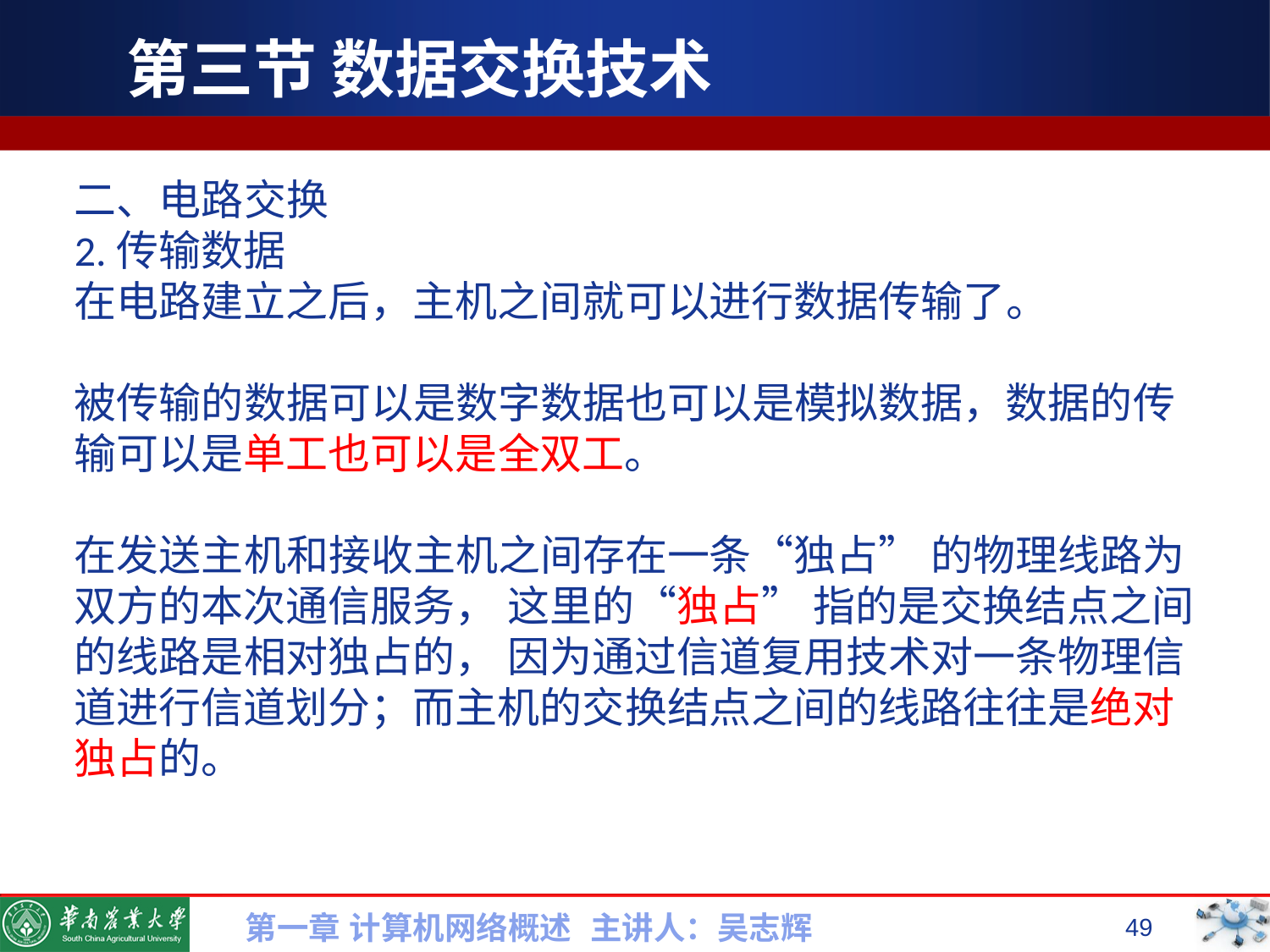

# 第三节 数据交换技术
二、电路交换
2.传输数据
在电路建立之后，主机之间就可以进行数据传输了。

被传输的数据可以是数字数据也可以是模拟数据，数据的传输可以是单工也可以是全双工。

在发送主机和接收主机之间存在一条“独占” 的物理线路为双方的本次通信服务， 这里的“独占” 指的是交换结点之间的线路是相对独占的， 因为通过信道复用技术对一条物理信道进行信道划分；而主机的交换结点之间的线路往往是绝对独占的。
第一章 计算机网络概述  主讲人：吴志辉
49